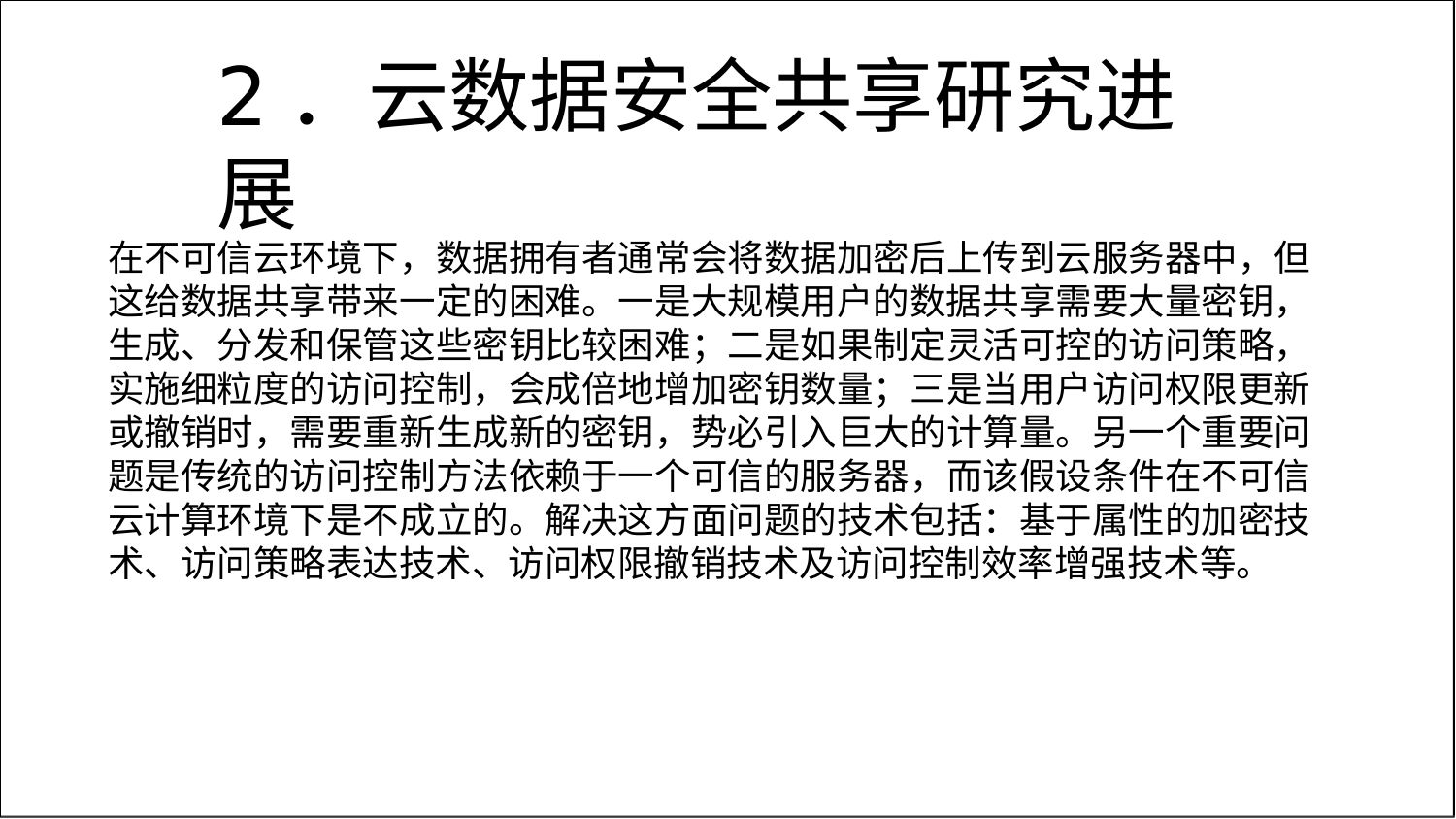

# 2．云数据安全共享研究进展
在不可信云环境下，数据拥有者通常会将数据加密后上传到云服务器中，但 这给数据共享带来一定的困难。一是大规模用户的数据共享需要大量密钥， 生成、分发和保管这些密钥比较困难；二是如果制定灵活可控的访问策略， 实施细粒度的访问控制，会成倍地增加密钥数量；三是当用户访问权限更新 或撤销时，需要重新生成新的密钥，势必引入巨大的计算量。另一个重要问 题是传统的访问控制方法依赖于一个可信的服务器，而该假设条件在不可信 云计算环境下是不成立的。解决这方面问题的技术包括：基于属性的加密技 术、访问策略表达技术、访问权限撤销技术及访问控制效率增强技术等。